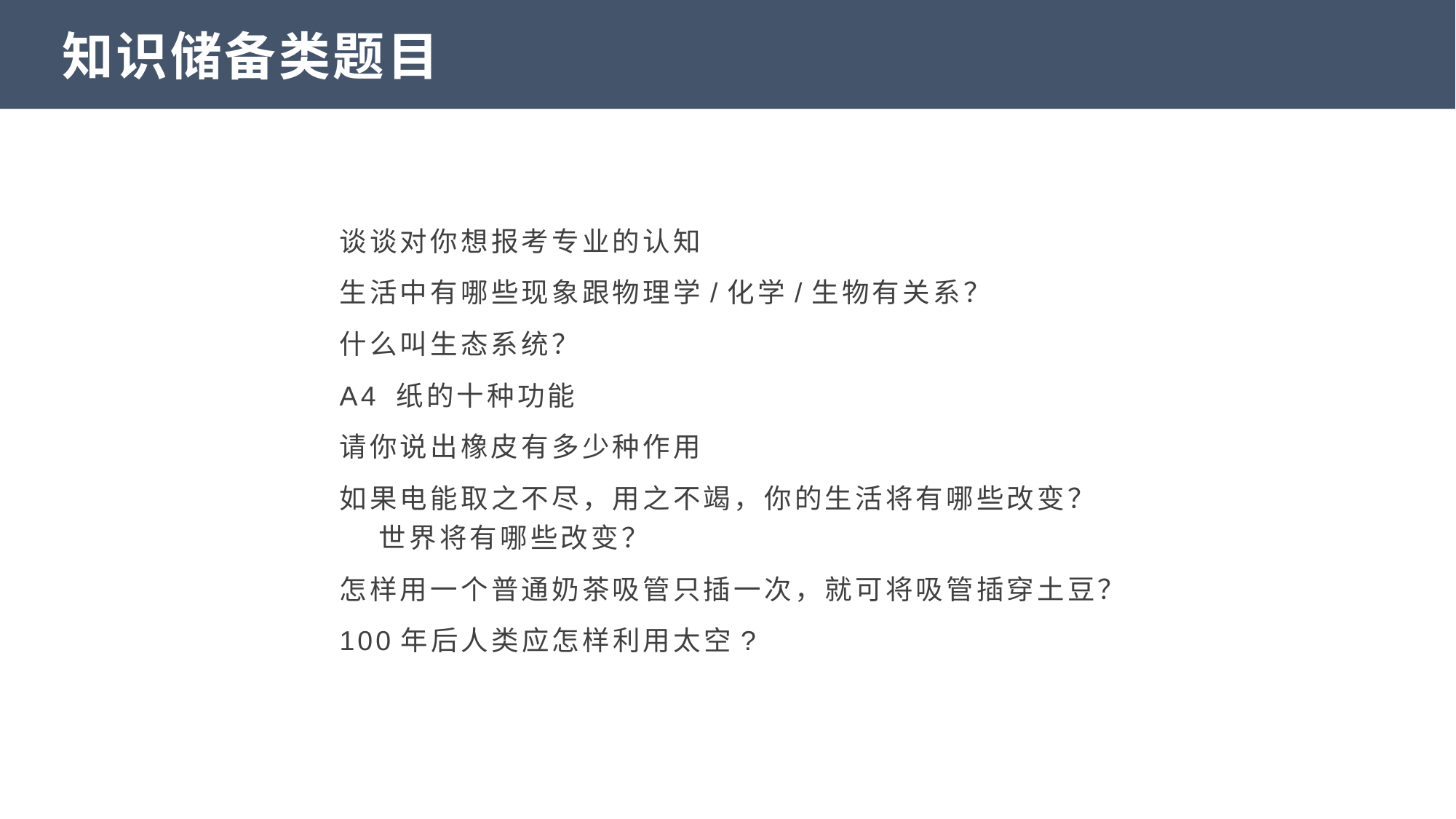

知识储备类题目
谈谈对你想报考专业的认知
生活中有哪些现象跟物理学/化学/生物有关系？
什么叫生态系统？
A4 纸的十种功能
请你说出橡皮有多少种作用
如果电能取之不尽，用之不竭，你的生活将有哪些改变？世界将有哪些改变？
怎样用一个普通奶茶吸管只插一次，就可将吸管插穿土豆？
100年后人类应怎样利用太空?